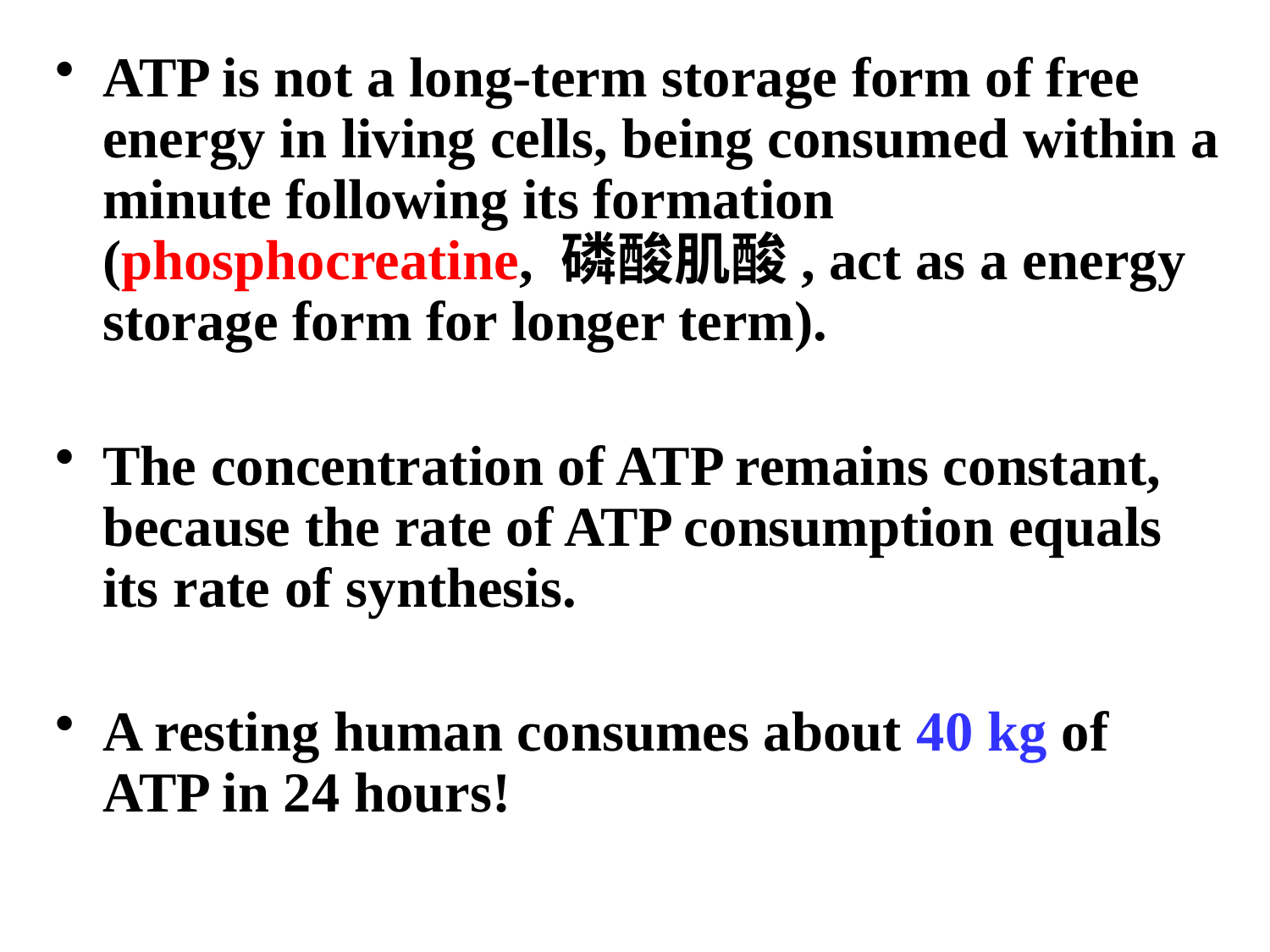

#
ATP is not a long-term storage form of free energy in living cells, being consumed within a minute following its formation (phosphocreatine, 磷酸肌酸, act as a energy storage form for longer term).

The concentration of ATP remains constant, because the rate of ATP consumption equals its rate of synthesis.

A resting human consumes about 40 kg of ATP in 24 hours!